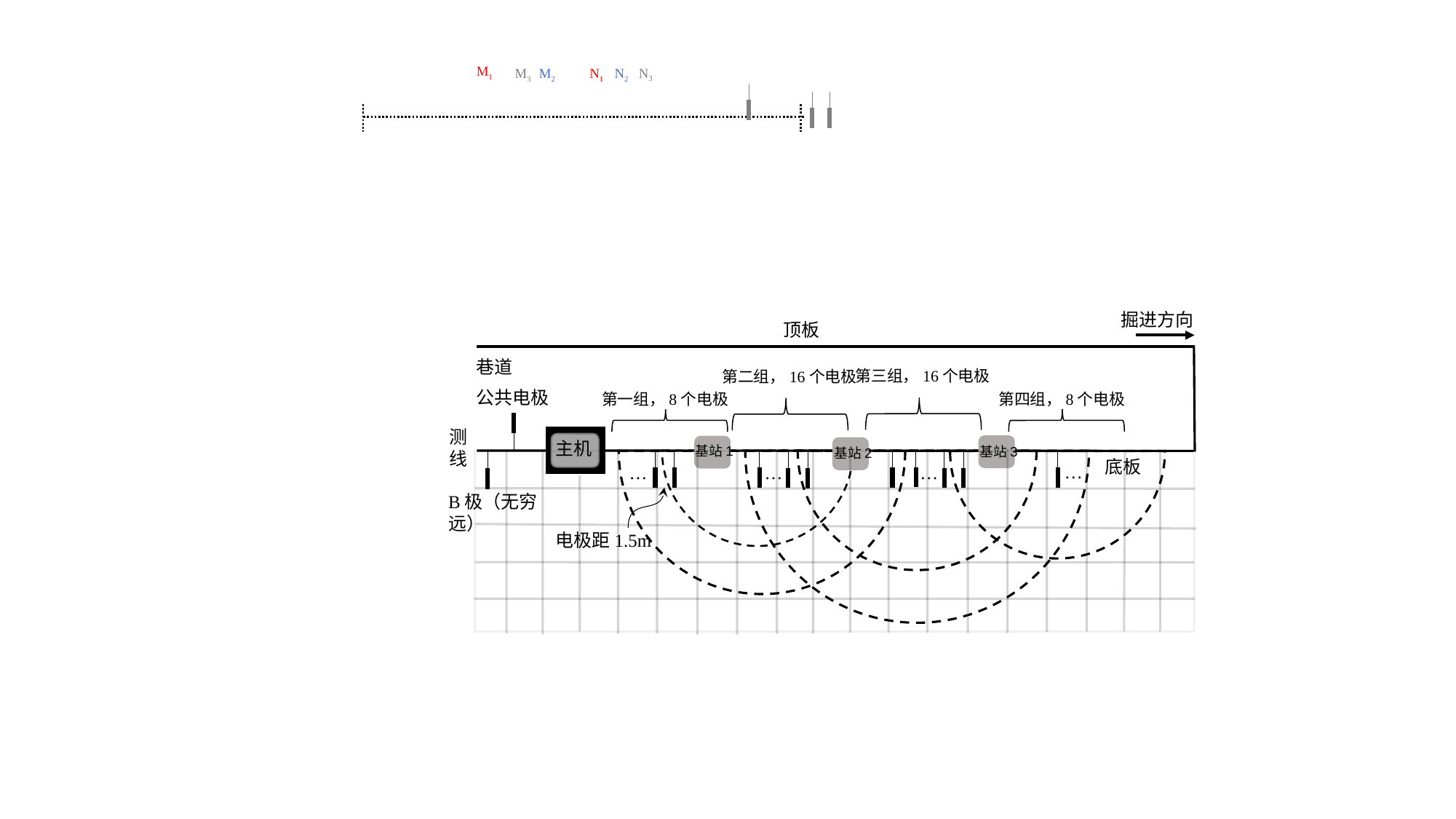

M1
N3
M3
M2
N1
N2
掘进方向
顶板
巷道

第三组，16个电极

第二组，16个电极
公共电极

第一组，8个电极

第四组，8个电极
测线

主机

基站1
基站3

基站2

底板

…
…
…
…
B极（无穷远）
电极距1.5m